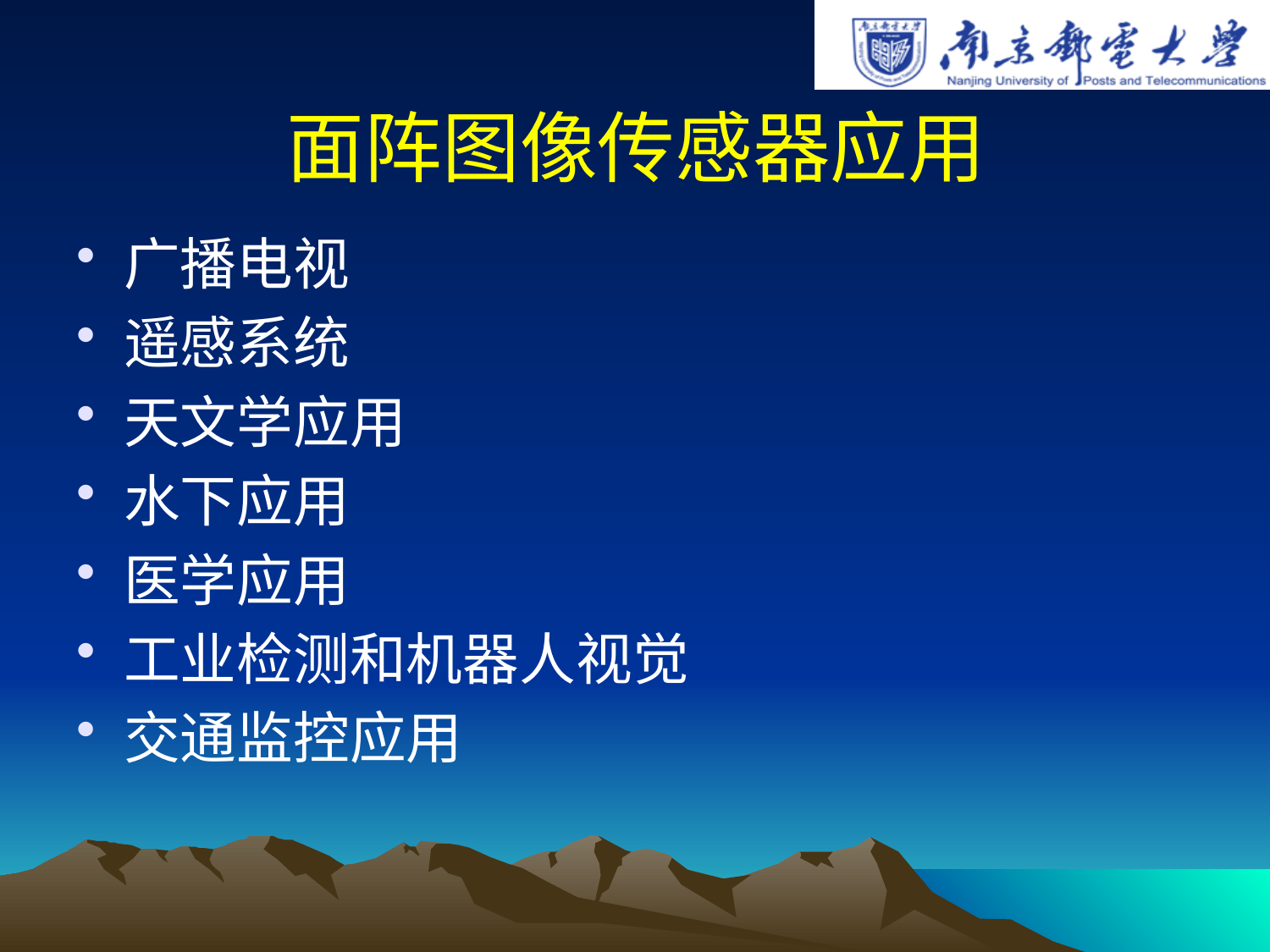

# 面阵图像传感器应用
广播电视
遥感系统
天文学应用
水下应用
医学应用
工业检测和机器人视觉
交通监控应用